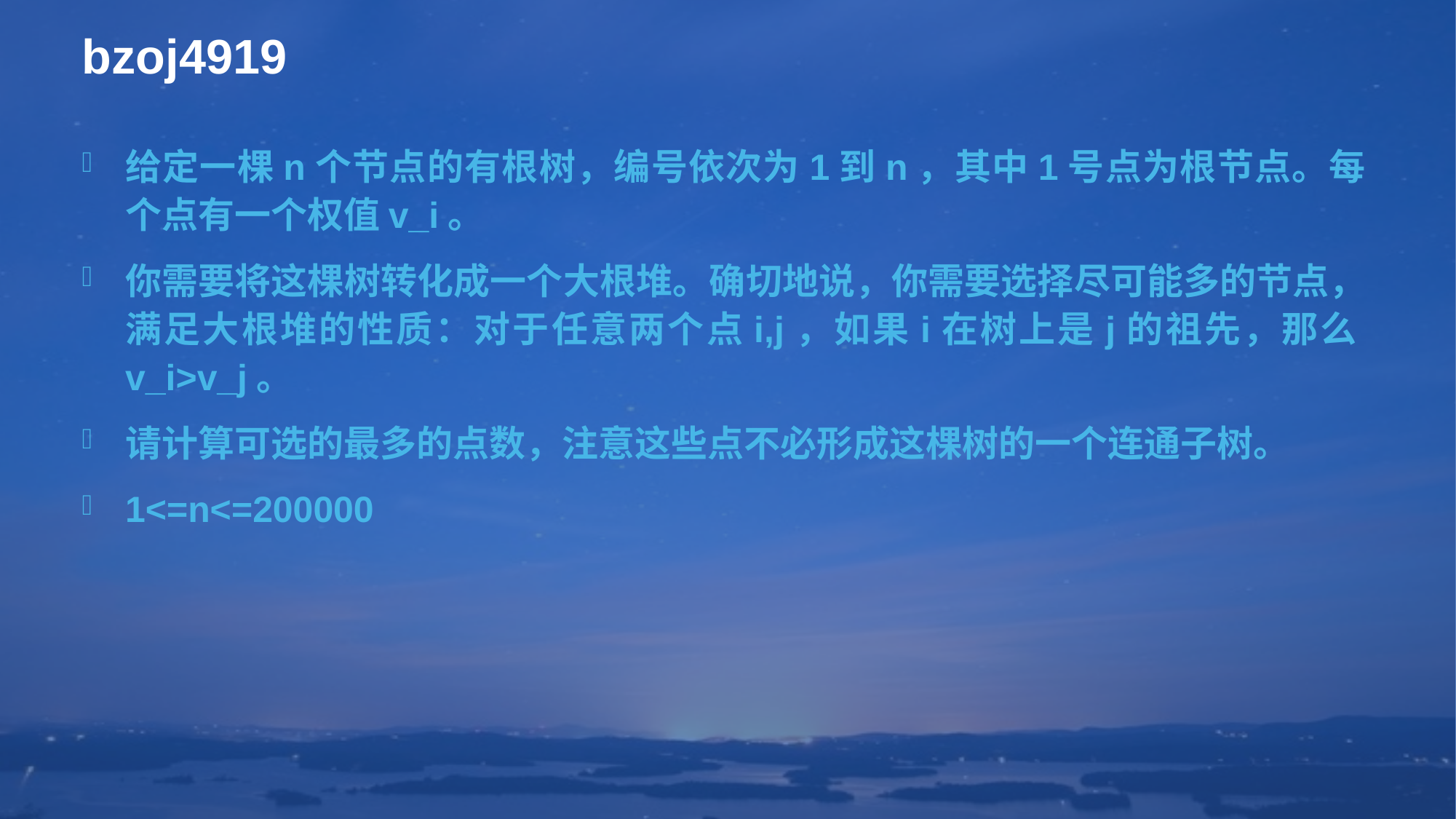

# bzoj4919
给定一棵n个节点的有根树，编号依次为1到n，其中1号点为根节点。每个点有一个权值v_i。
你需要将这棵树转化成一个大根堆。确切地说，你需要选择尽可能多的节点，满足大根堆的性质：对于任意两个点i,j，如果i在树上是j的祖先，那么v_i>v_j。
请计算可选的最多的点数，注意这些点不必形成这棵树的一个连通子树。
1<=n<=200000